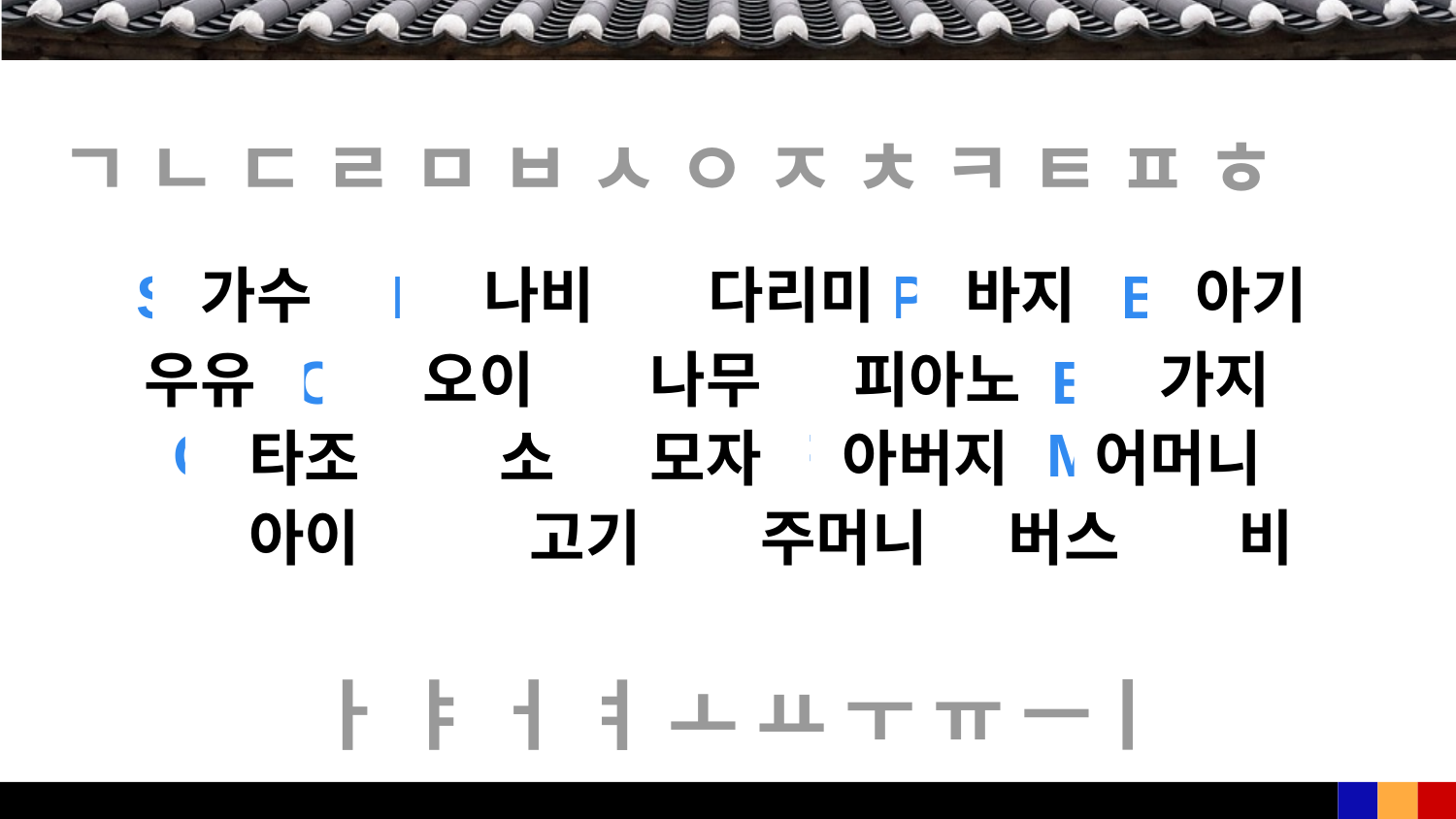

ㄱ ㄴ ㄷ ㄹ ㅁ ㅂ ㅅ ㅇ ㅈ ㅊ ㅋ ㅌ ㅍ ㅎ
Singer    Butterfly    Iron    Pants    Baby
Milk    Cucumber   Tree    Piano   Eggplant    Ostrich   Cow    Hat    Father    Mother
Kid (Child)    Meat     Pocket    Bus    Rain
가수
나비
다리미
바지
아기
우유
오이
나무
피아노
가지
타조
소
모자
아버지
어머니
아이
고기
주머니
버스
비
ㅏ ㅑ ㅓ ㅕ ㅗ ㅛ ㅜ ㅠ ㅡㅣ